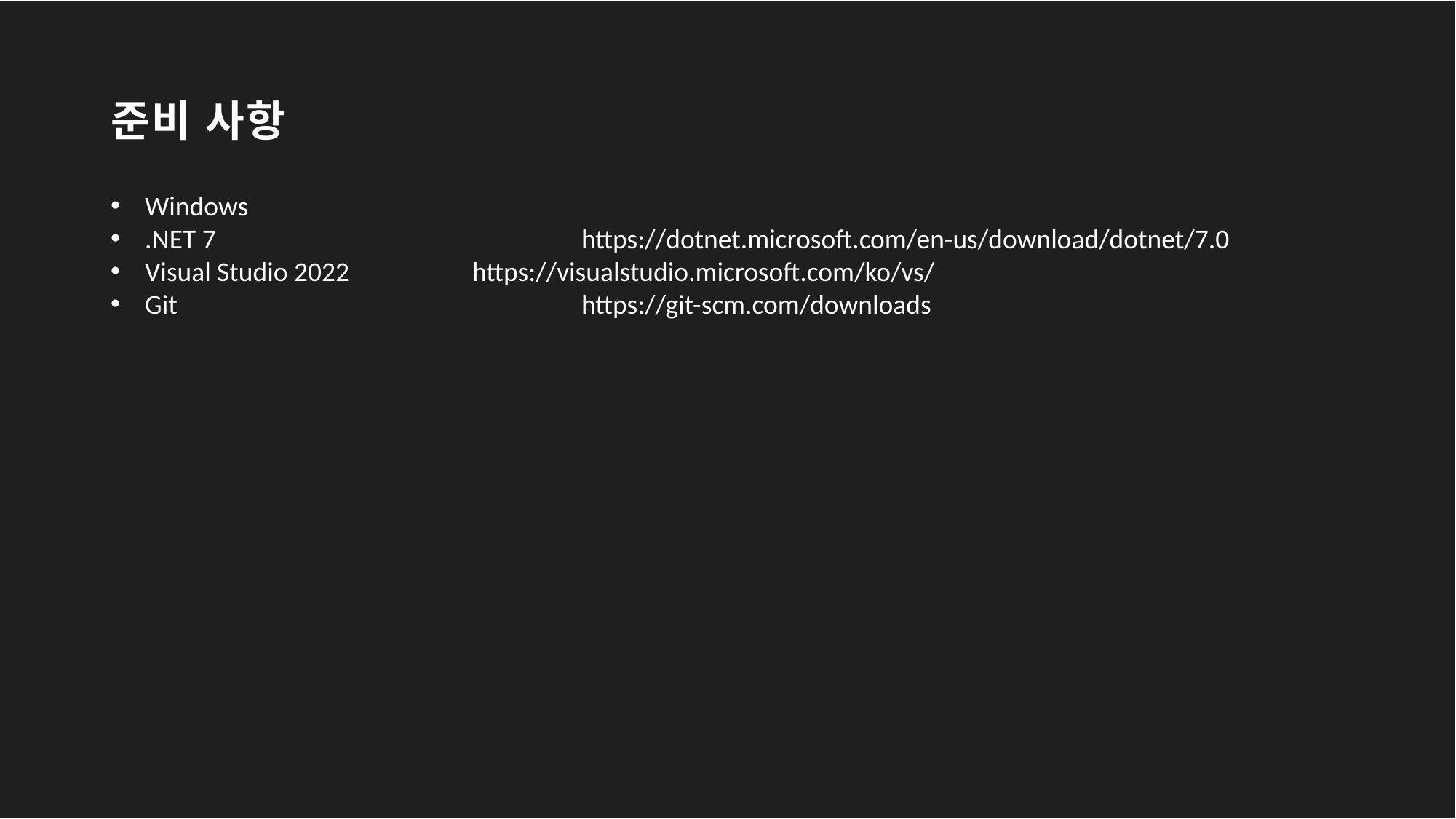

# 준비 사항
Windows
.NET 7				https://dotnet.microsoft.com/en-us/download/dotnet/7.0
Visual Studio 2022		https://visualstudio.microsoft.com/ko/vs/
Git				https://git-scm.com/downloads